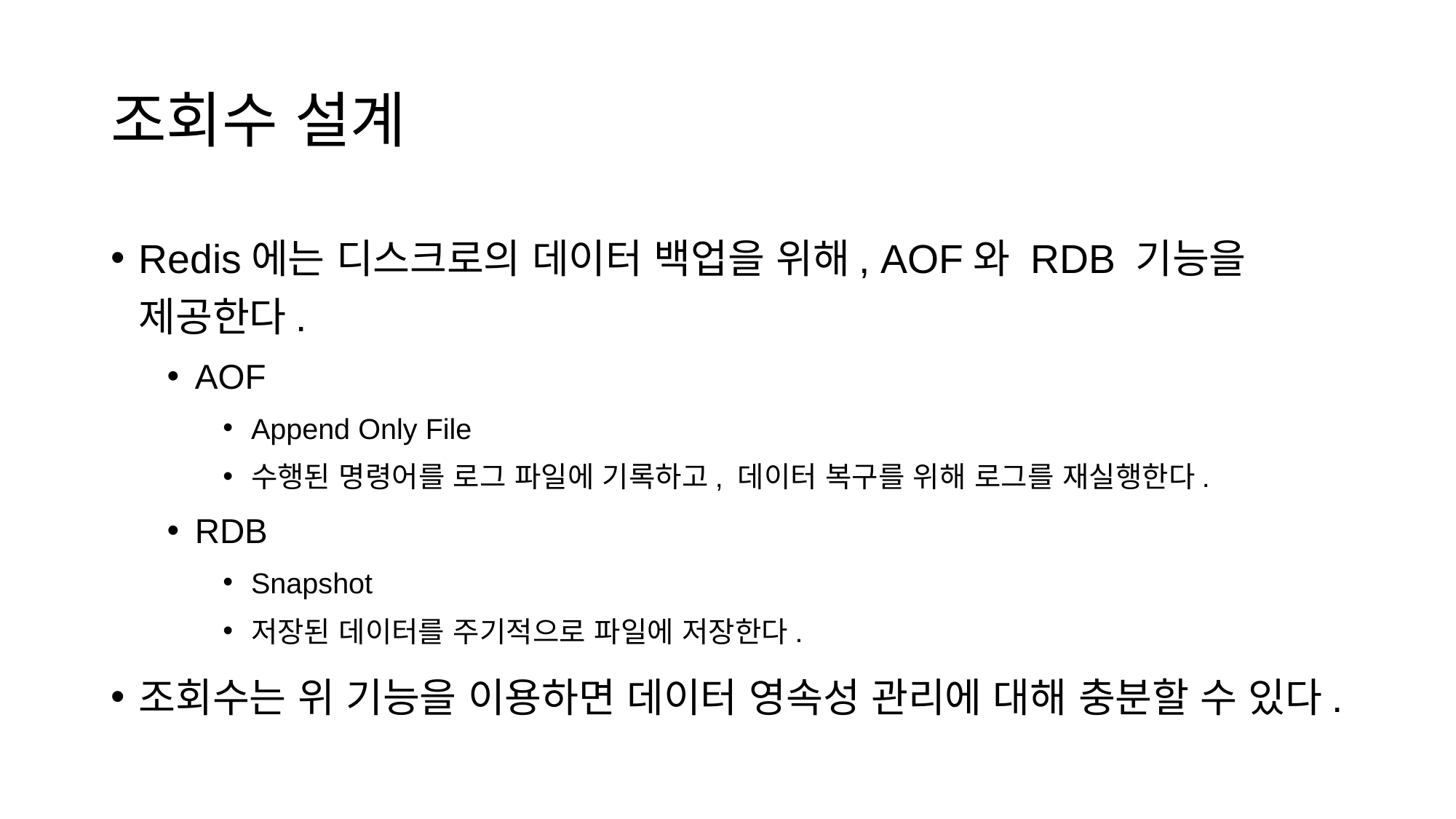

# 조회수 설계
Redis에는 디스크로의 데이터 백업을 위해, AOF와 RDB 기능을 제공한다.
AOF
Append Only File
수행된 명령어를 로그 파일에 기록하고, 데이터 복구를 위해 로그를 재실행한다.
RDB
Snapshot
저장된 데이터를 주기적으로 파일에 저장한다.
조회수는 위 기능을 이용하면 데이터 영속성 관리에 대해 충분할 수 있다.